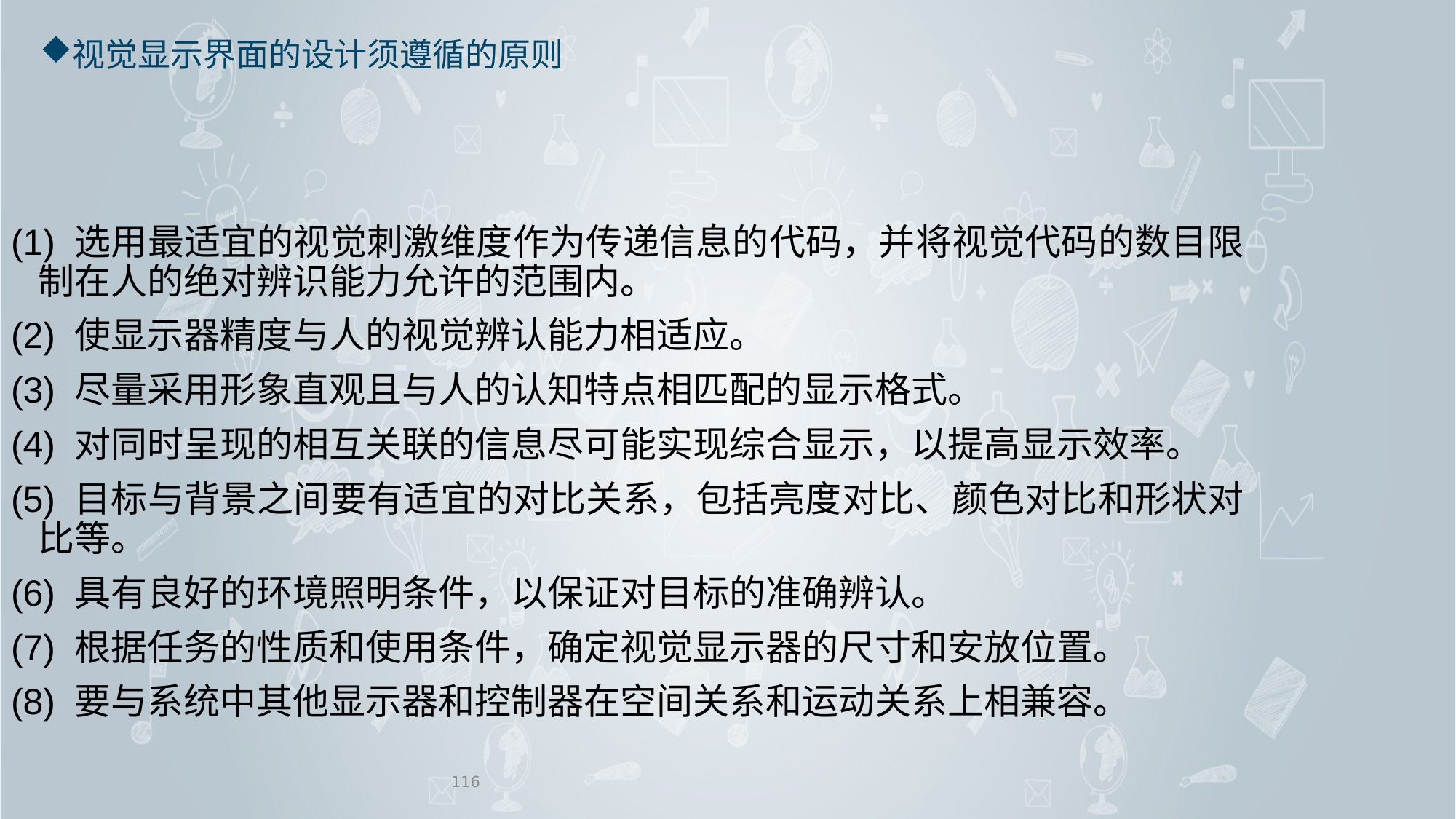

# 视觉显示界面的设计须遵循的原则
(1) 选用最适宜的视觉刺激维度作为传递信息的代码，并将视觉代码的数目限制在人的绝对辨识能力允许的范围内。
(2) 使显示器精度与人的视觉辨认能力相适应。
(3) 尽量采用形象直观且与人的认知特点相匹配的显示格式。
(4) 对同时呈现的相互关联的信息尽可能实现综合显示，以提高显示效率。
(5) 目标与背景之间要有适宜的对比关系，包括亮度对比、颜色对比和形状对比等。
(6) 具有良好的环境照明条件，以保证对目标的准确辨认。
(7) 根据任务的性质和使用条件，确定视觉显示器的尺寸和安放位置。
(8) 要与系统中其他显示器和控制器在空间关系和运动关系上相兼容。
116